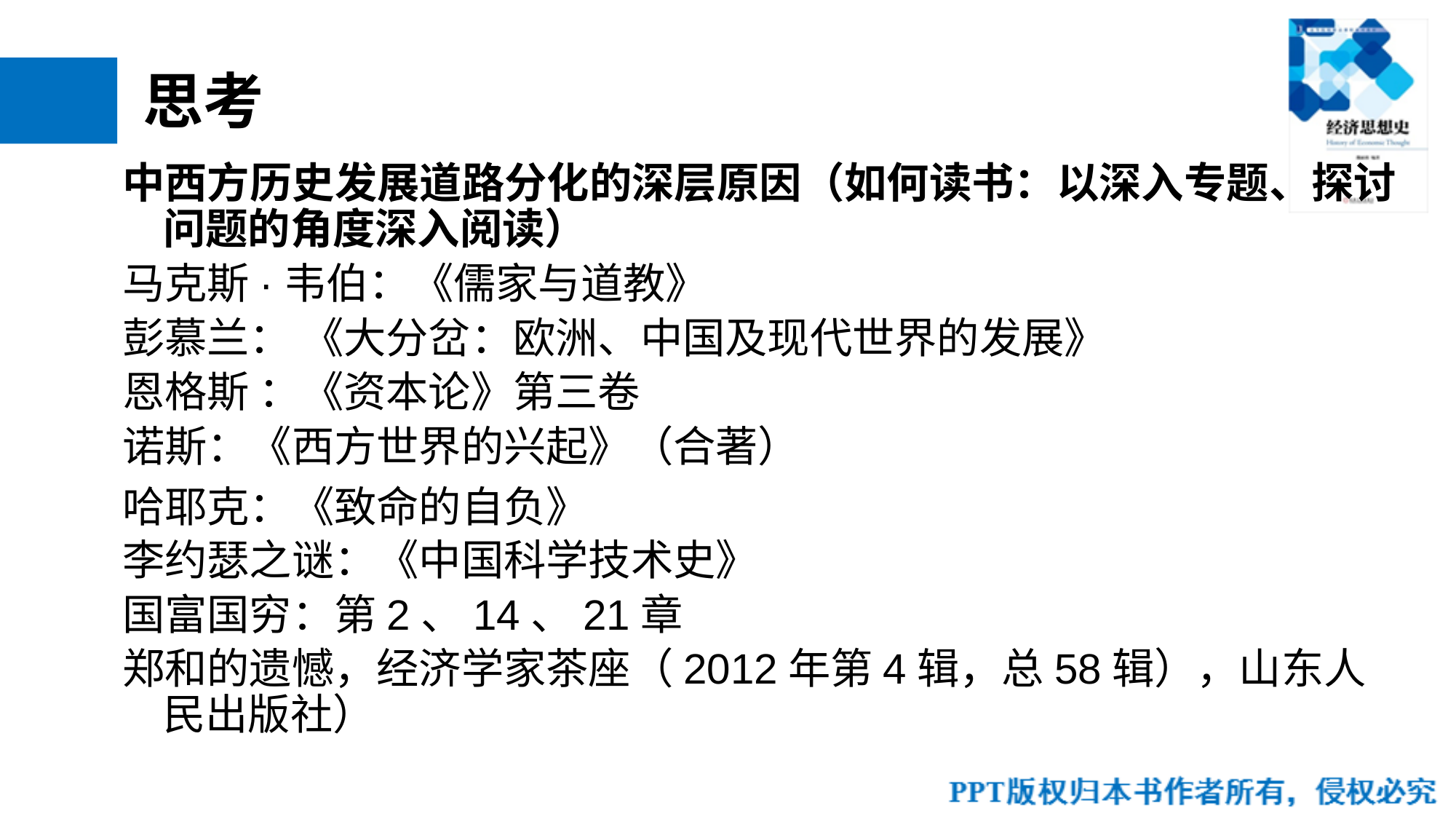

# 思考

中西方历史发展道路分化的深层原因（如何读书：以深入专题、探讨问题的角度深入阅读）
马克斯·韦伯：《儒家与道教》
彭慕兰： 《大分岔：欧洲、中国及现代世界的发展》
恩格斯 ：《资本论》第三卷
诺斯：《西方世界的兴起》（合著）
哈耶克：《致命的自负》
李约瑟之谜：《中国科学技术史》
国富国穷：第2、14、21章
郑和的遗憾，经济学家茶座（2012年第4辑，总58辑），山东人民出版社）
72